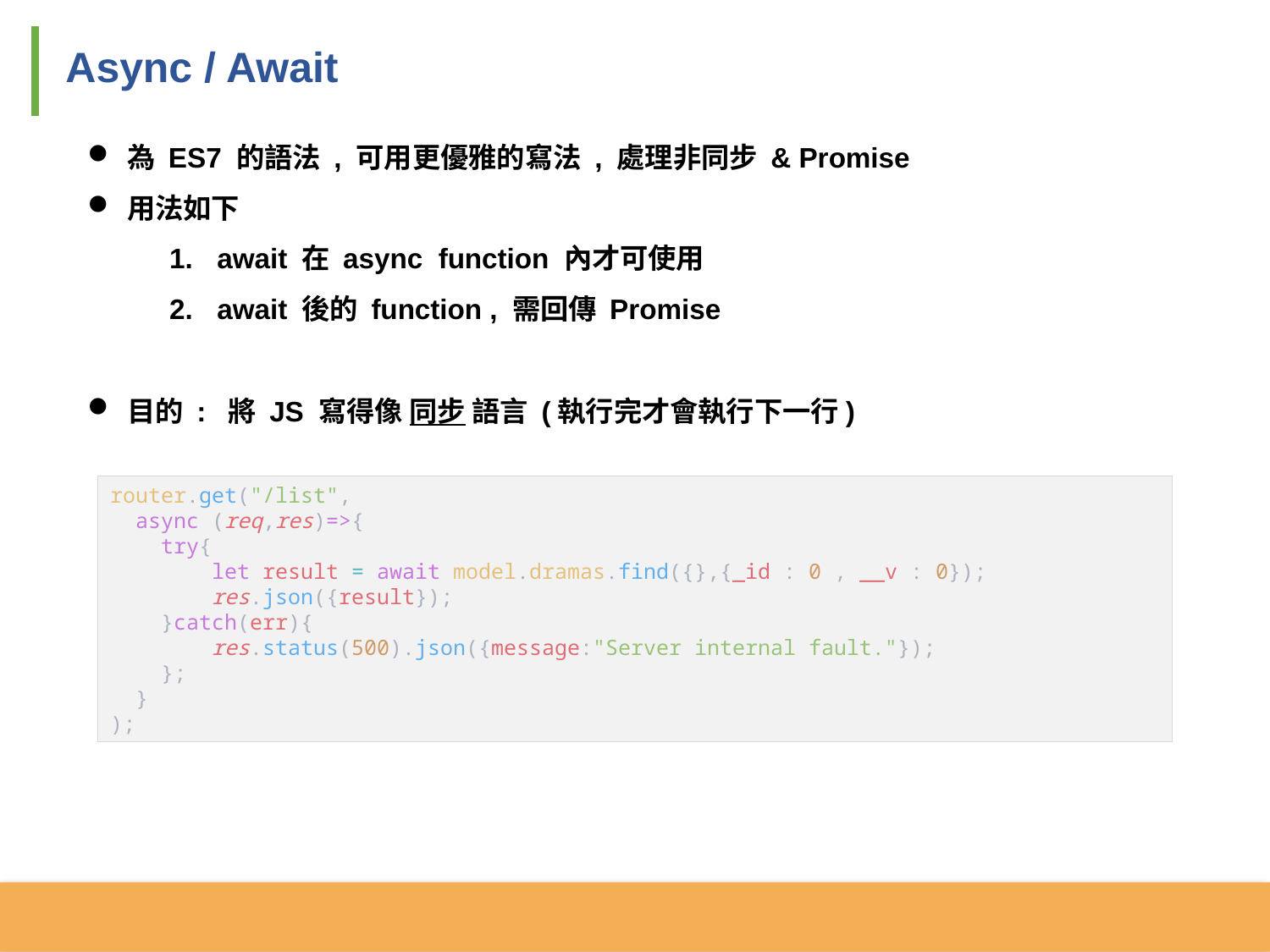

Async / Await
為 ES7 的語法 , 可用更優雅的寫法 , 處理非同步 & Promise
用法如下

目的 :  將 JS 寫得像 同步 語言 (執行完才會執行下一行)

await 在 async  function 內才可使用
await 後的 function , 需回傳 Promise

router.get("/list",
  async (req,res)=>{
    try{
        let result = await model.dramas.find({},{_id : 0 , __v : 0});
        res.json({result});
    }catch(err){
        res.status(500).json({message:"Server internal fault."});
    };
  }
);